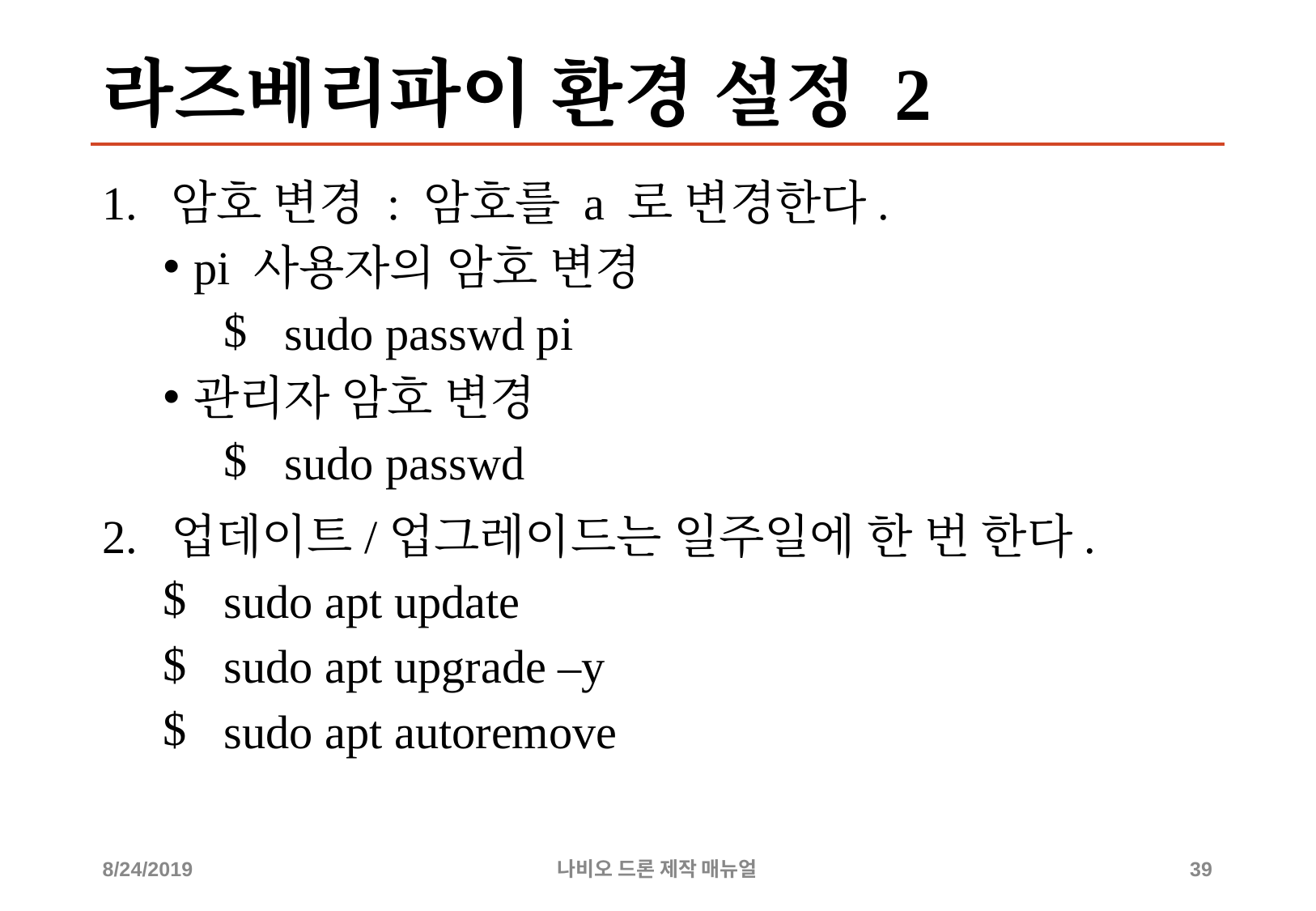

# 라즈베리파이 환경 설정 2
암호 변경 : 암호를 a 로 변경한다.
pi 사용자의 암호 변경
sudo passwd pi
관리자 암호 변경
sudo passwd
업데이트/업그레이드는 일주일에 한 번 한다.
sudo apt update
sudo apt upgrade –y
sudo apt autoremove
8/24/2019
나비오 드론 제작 매뉴얼
39